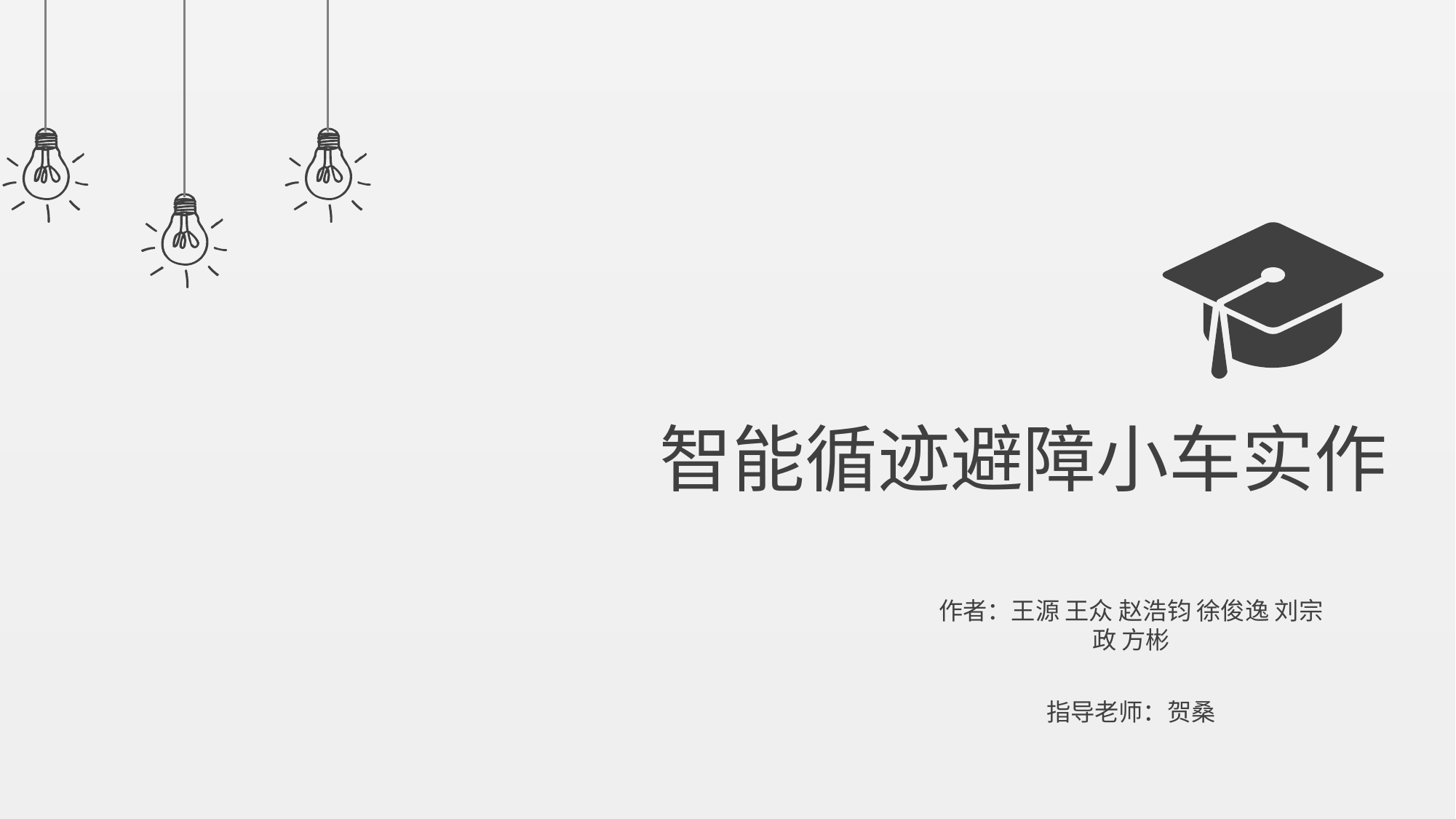

智能循迹避障小车实作
作者：王源 王众 赵浩钧 徐俊逸 刘宗政 方彬
指导老师：贺桑